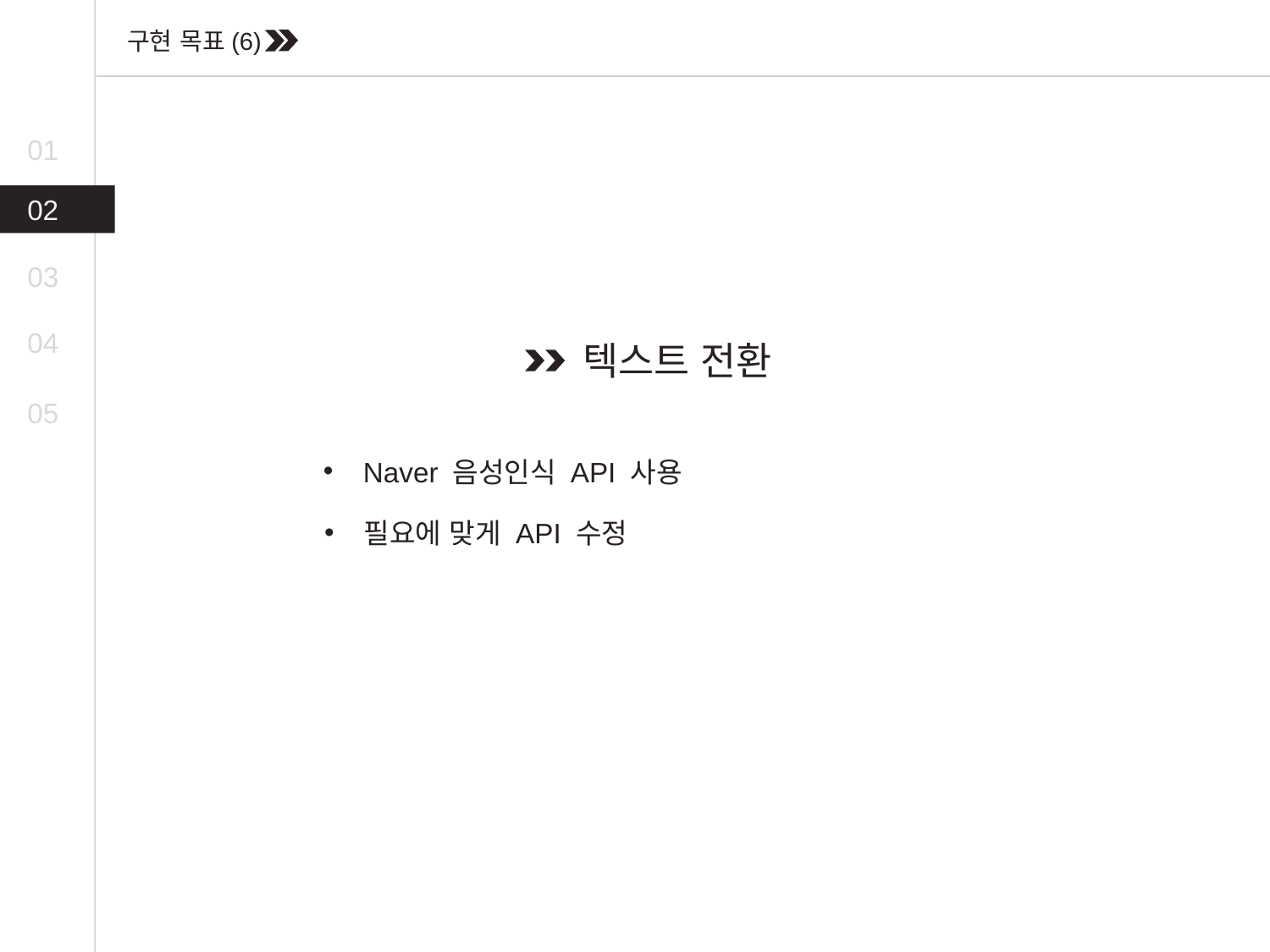

구현 목표(6)

01

02
03
04
텍스트 전환

05
Naver 음성인식 API 사용
필요에 맞게 API 수정